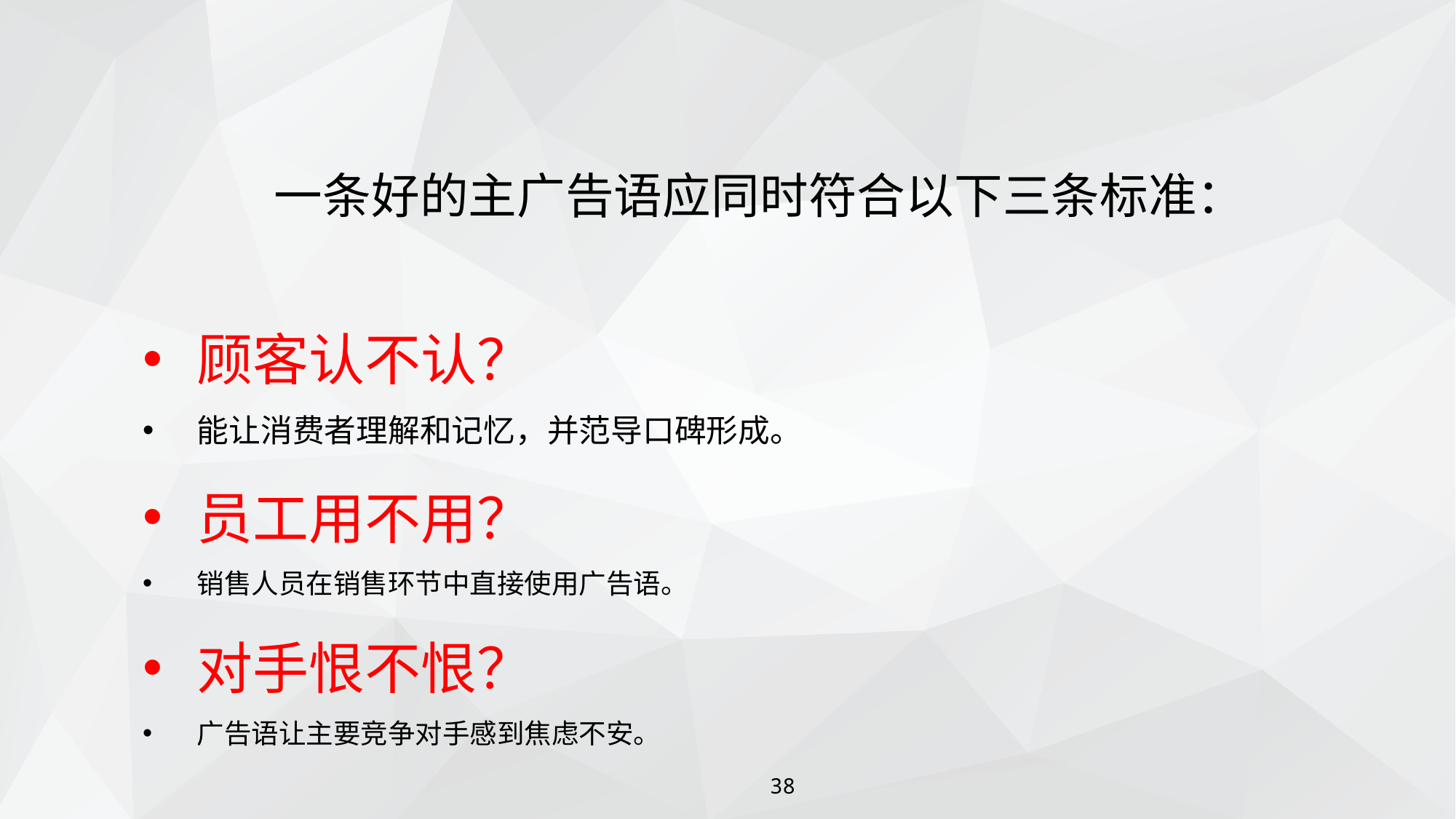

一条好的主广告语应同时符合以下三条标准：

顾客认不认？
能让消费者理解和记忆，并范导口碑形成。
员工用不用？
销售人员在销售环节中直接使用广告语。
对手恨不恨？
广告语让主要竞争对手感到焦虑不安。
38